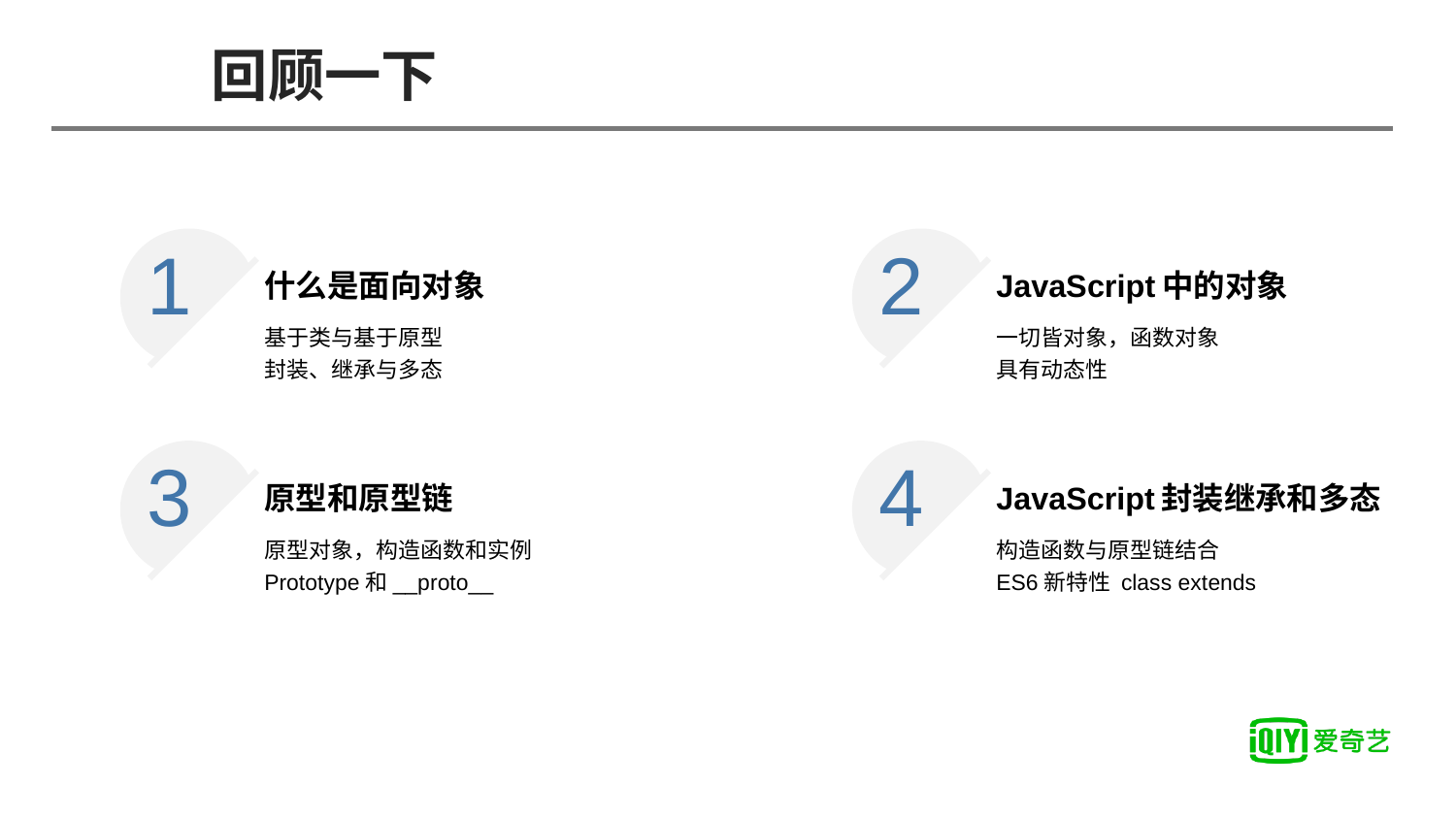

# 回顾一下
1

什么是面向对象
基于类与基于原型
封装、继承与多态
2

JavaScript中的对象
一切皆对象，函数对象
具有动态性
3

原型和原型链
原型对象，构造函数和实例
Prototype和__proto__
4

JavaScript封装继承和多态
构造函数与原型链结合
ES6新特性 class extends